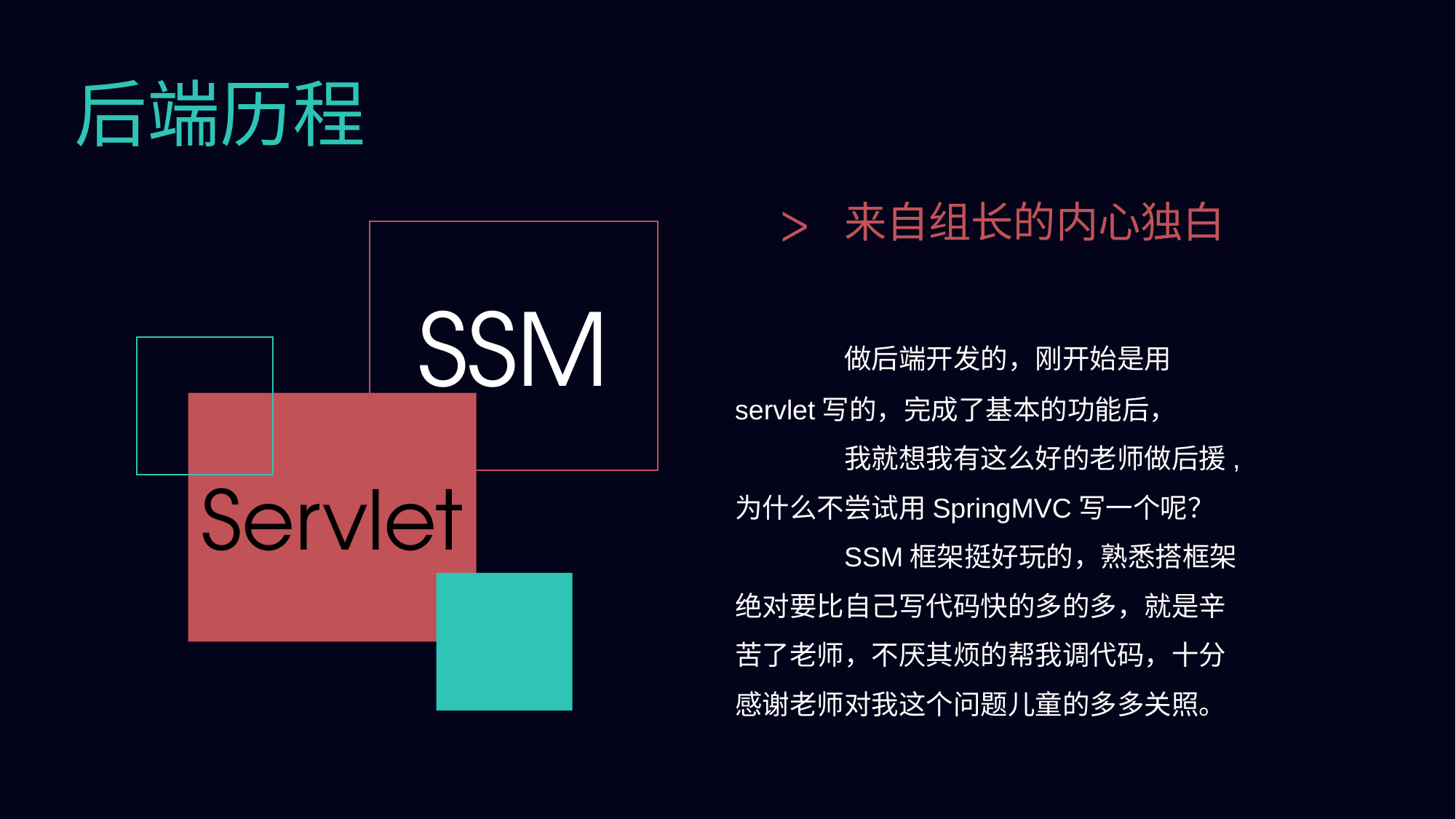

后端历程
>  来自组长的内心独白
SSM
	做后端开发的，刚开始是用servlet写的，完成了基本的功能后，
	我就想我有这么好的老师做后援,为什么不尝试用SpringMVC写一个呢？
	SSM框架挺好玩的，熟悉搭框架绝对要比自己写代码快的多的多，就是辛苦了老师，不厌其烦的帮我调代码，十分感谢老师对我这个问题儿童的多多关照。

Servlet